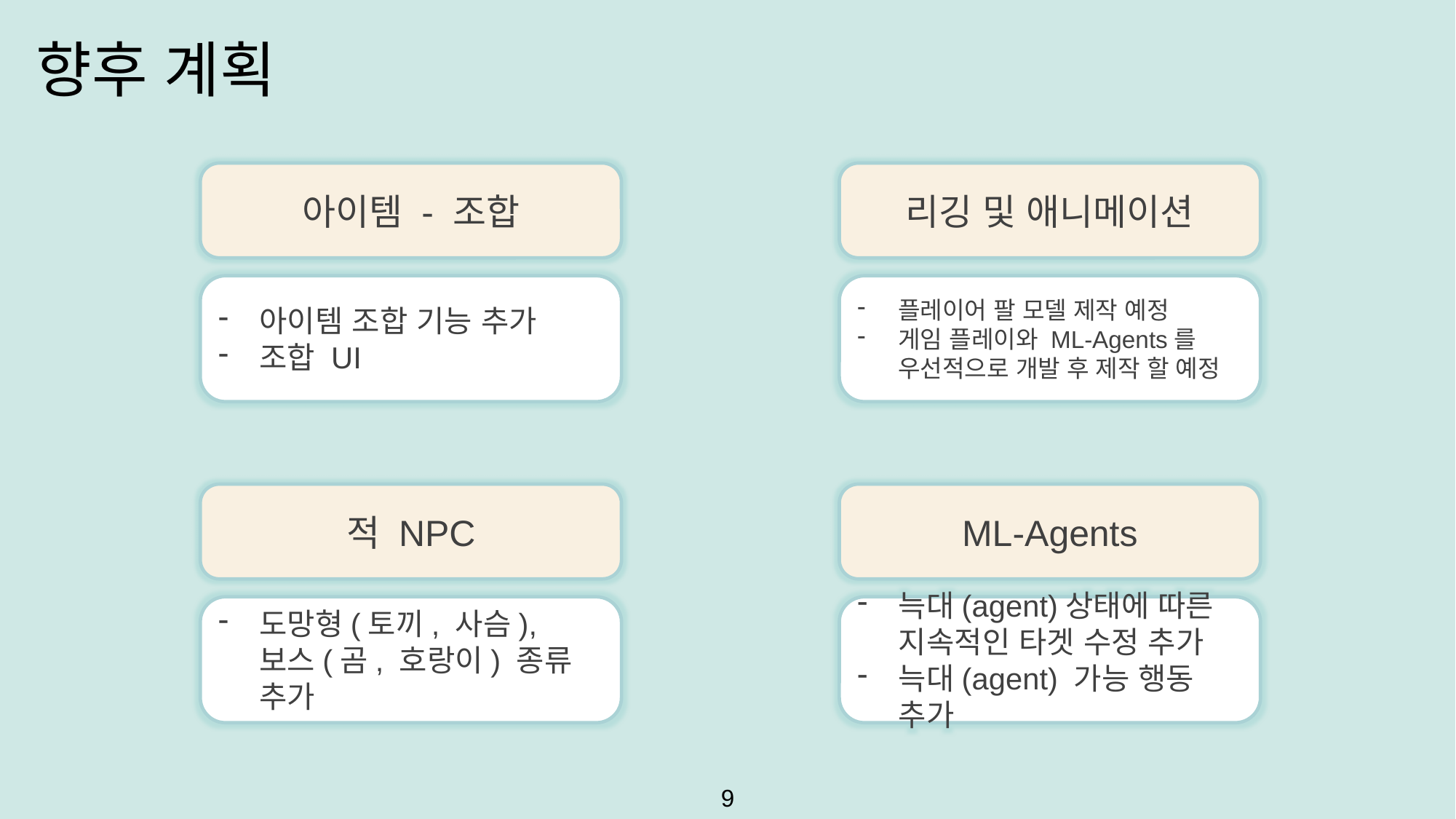

향후 계획
아이템 - 조합
아이템 조합 기능 추가
조합 UI
리깅 및 애니메이션
플레이어 팔 모델 제작 예정
게임 플레이와 ML-Agents를 우선적으로 개발 후 제작 할 예정
적 NPC
도망형(토끼, 사슴),
보스(곰, 호랑이) 종류 추가
ML-Agents
늑대(agent)상태에 따른
지속적인 타겟 수정 추가
늑대(agent) 가능 행동 추가
9